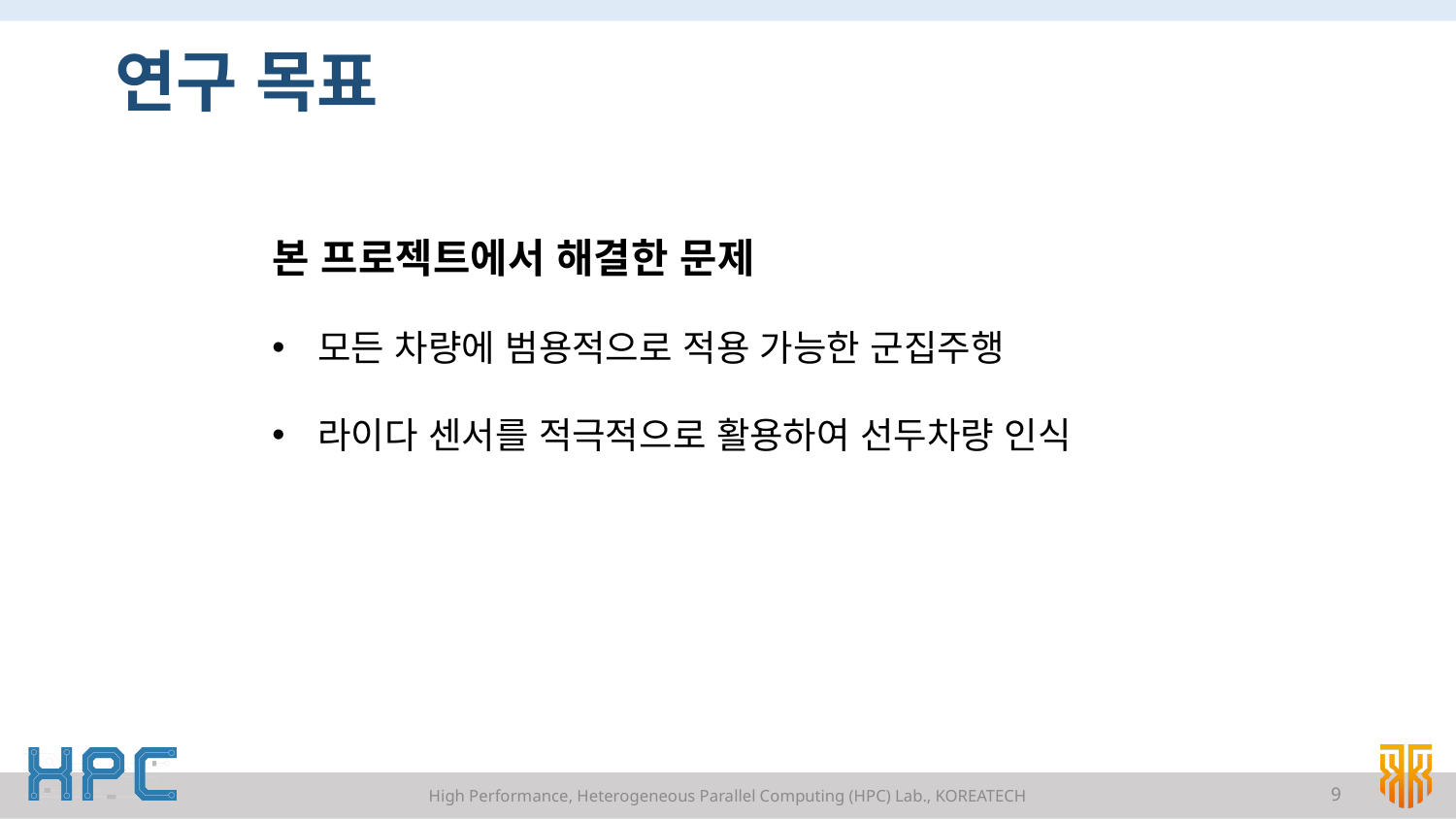

# 연구 목표
본 프로젝트에서 해결한 문제
모든 차량에 범용적으로 적용 가능한 군집주행
라이다 센서를 적극적으로 활용하여 선두차량 인식
High Performance, Heterogeneous Parallel Computing (HPC) Lab., KOREATECH
9